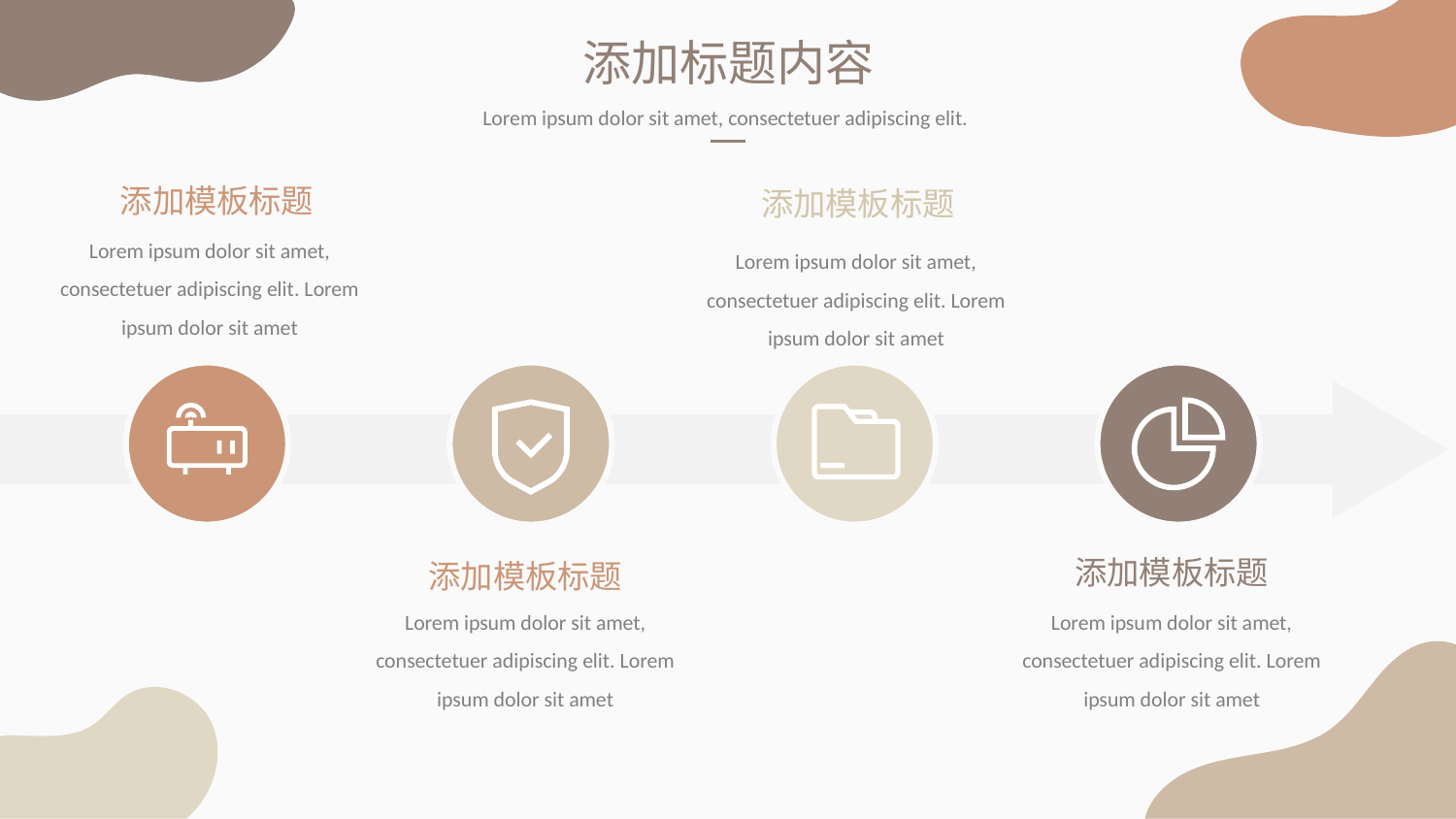

添加标题内容
Lorem ipsum dolor sit amet, consectetuer adipiscing elit.
添加模板标题
添加模板标题
Lorem ipsum dolor sit amet, consectetuer adipiscing elit. Lorem ipsum dolor sit amet
Lorem ipsum dolor sit amet, consectetuer adipiscing elit. Lorem ipsum dolor sit amet

添加模板标题
添加模板标题
Lorem ipsum dolor sit amet, consectetuer adipiscing elit. Lorem ipsum dolor sit amet
Lorem ipsum dolor sit amet, consectetuer adipiscing elit. Lorem ipsum dolor sit amet